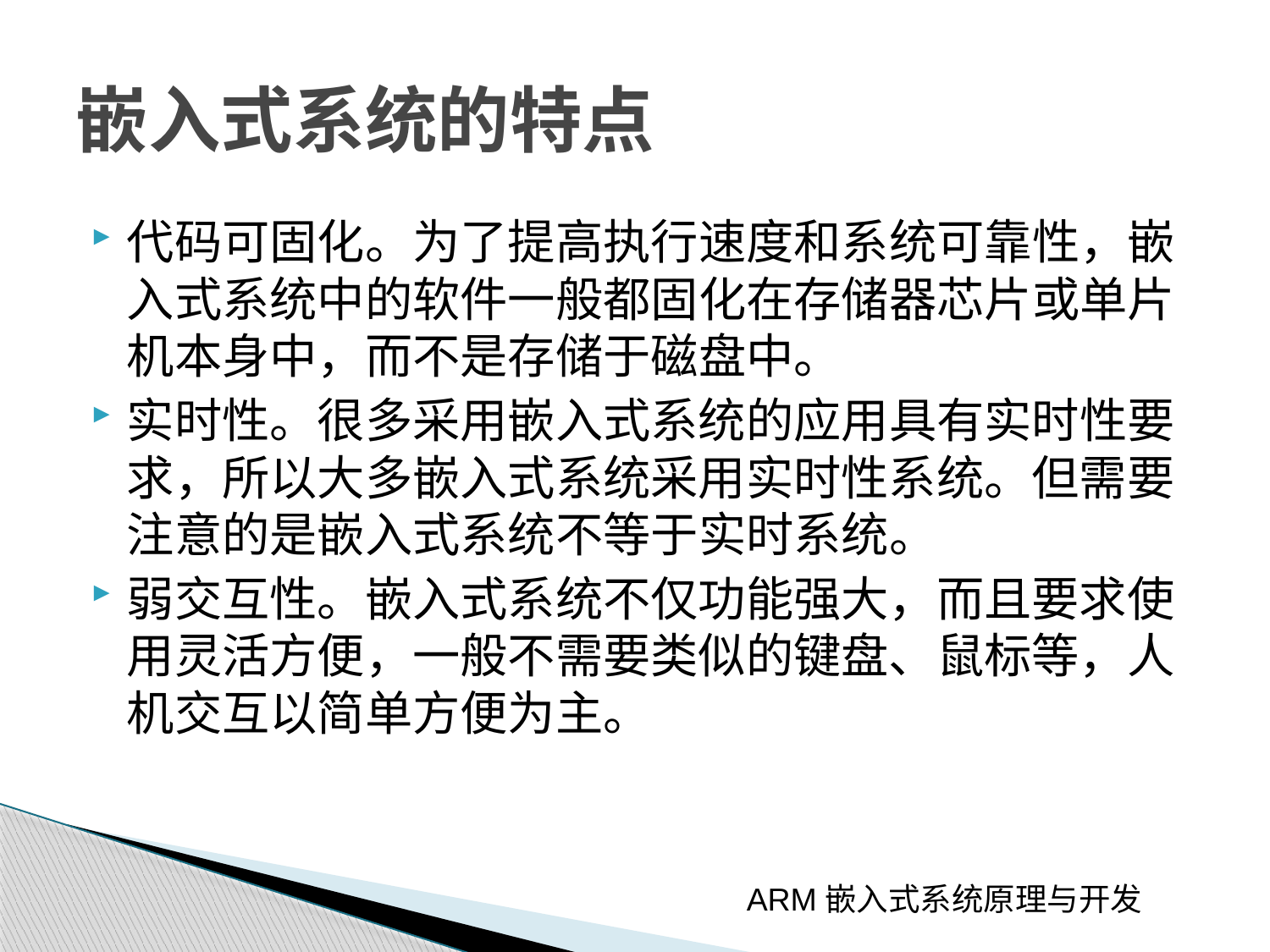

# 嵌入式系统的特点
代码可固化。为了提高执行速度和系统可靠性，嵌入式系统中的软件一般都固化在存储器芯片或单片机本身中，而不是存储于磁盘中。
实时性。很多采用嵌入式系统的应用具有实时性要求，所以大多嵌入式系统采用实时性系统。但需要注意的是嵌入式系统不等于实时系统。
弱交互性。嵌入式系统不仅功能强大，而且要求使用灵活方便，一般不需要类似的键盘、鼠标等，人机交互以简单方便为主。
ARM嵌入式系统原理与开发